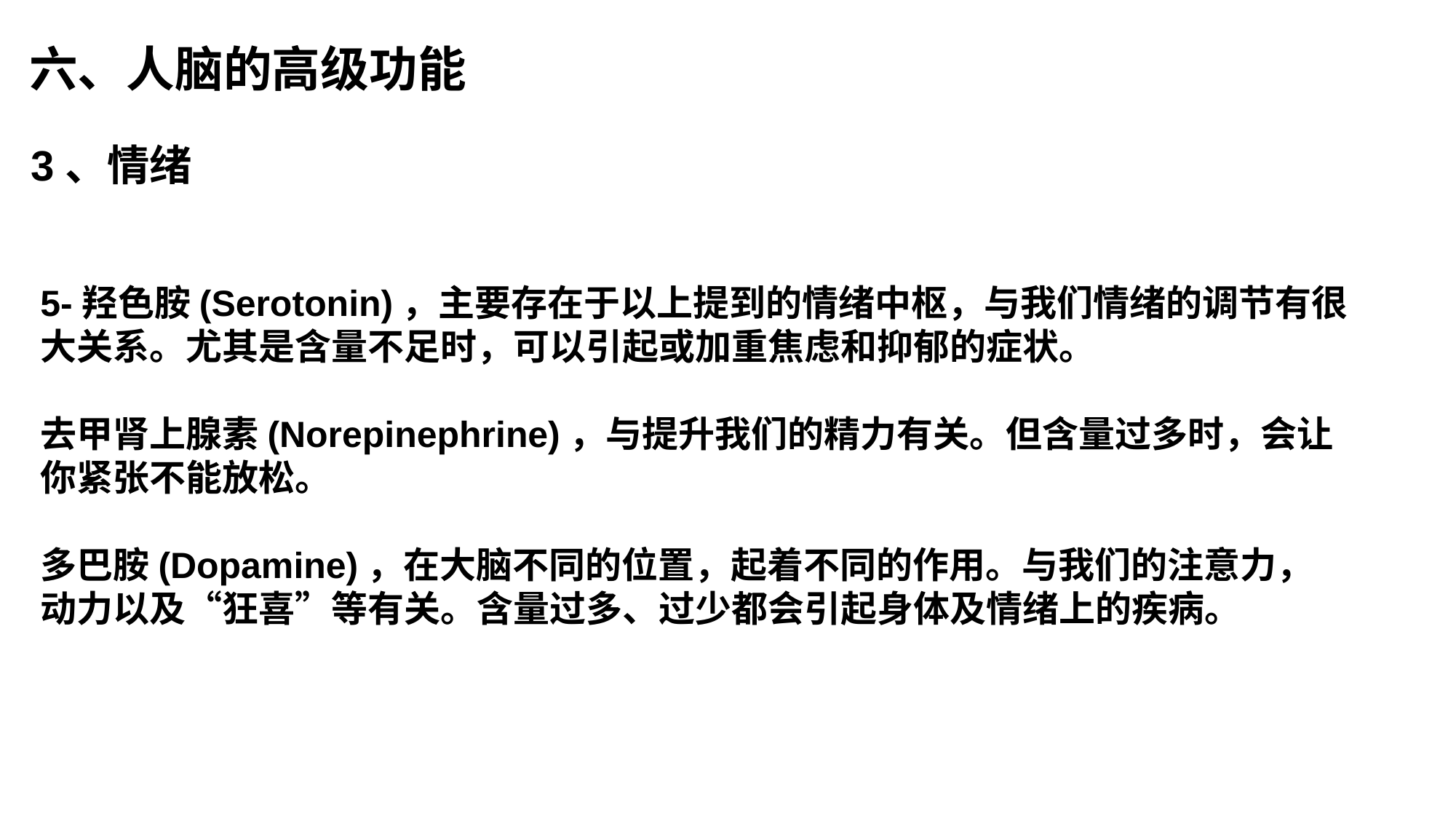

六、人脑的高级功能
3、情绪

5-羟色胺(Serotonin)，主要存在于以上提到的情绪中枢，与我们情绪的调节有很大关系。尤其是含量不足时，可以引起或加重焦虑和抑郁的症状。

去甲肾上腺素(Norepinephrine)，与提升我们的精力有关。但含量过多时，会让你紧张不能放松。

多巴胺(Dopamine)，在大脑不同的位置，起着不同的作用。与我们的注意力，动力以及“狂喜”等有关。含量过多、过少都会引起身体及情绪上的疾病。